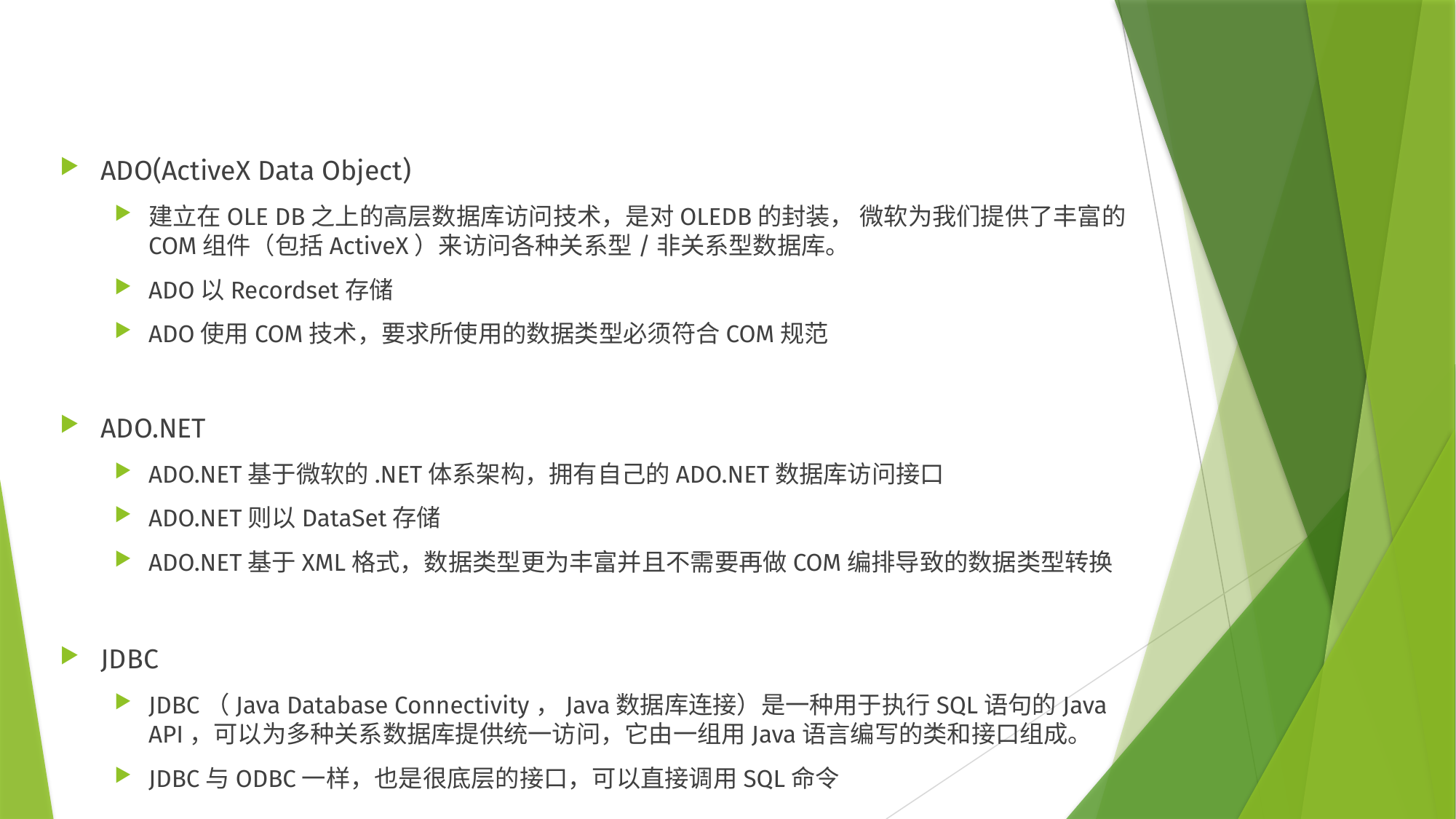

ADO(ActiveX Data Object)
建立在OLE DB之上的高层数据库访问技术，是对OLEDB的封装， 微软为我们提供了丰富的COM组件（包括ActiveX）来访问各种关系型/非关系型数据库。
ADO以Recordset存储
ADO使用COM技术，要求所使用的数据类型必须符合COM规范

ADO.NET
ADO.NET基于微软的.NET体系架构，拥有自己的ADO.NET数据库访问接口
ADO.NET则以DataSet存储
ADO.NET基于XML格式，数据类型更为丰富并且不需要再做COM编排导致的数据类型转换

JDBC
JDBC（Java Database Connectivity，Java数据库连接）是一种用于执行SQL语句的Java API，可以为多种关系数据库提供统一访问，它由一组用Java语言编写的类和接口组成。
JDBC与ODBC一样，也是很底层的接口，可以直接调用SQL命令